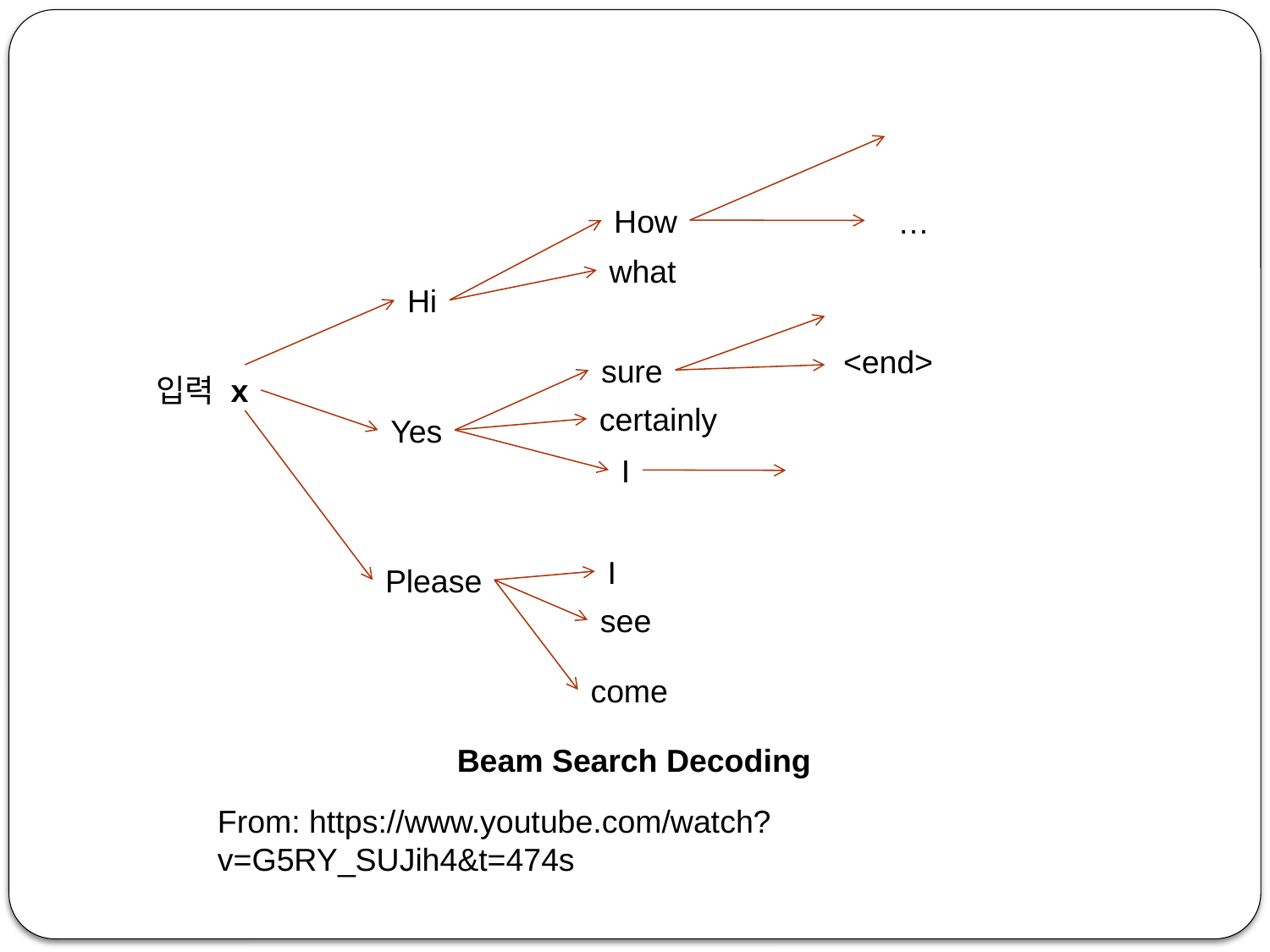

How
…
what
Hi
<end>
sure
입력 x
certainly
Yes
I
I
Please
see
come
Beam Search Decoding
From: https://www.youtube.com/watch?v=G5RY_SUJih4&t=474s